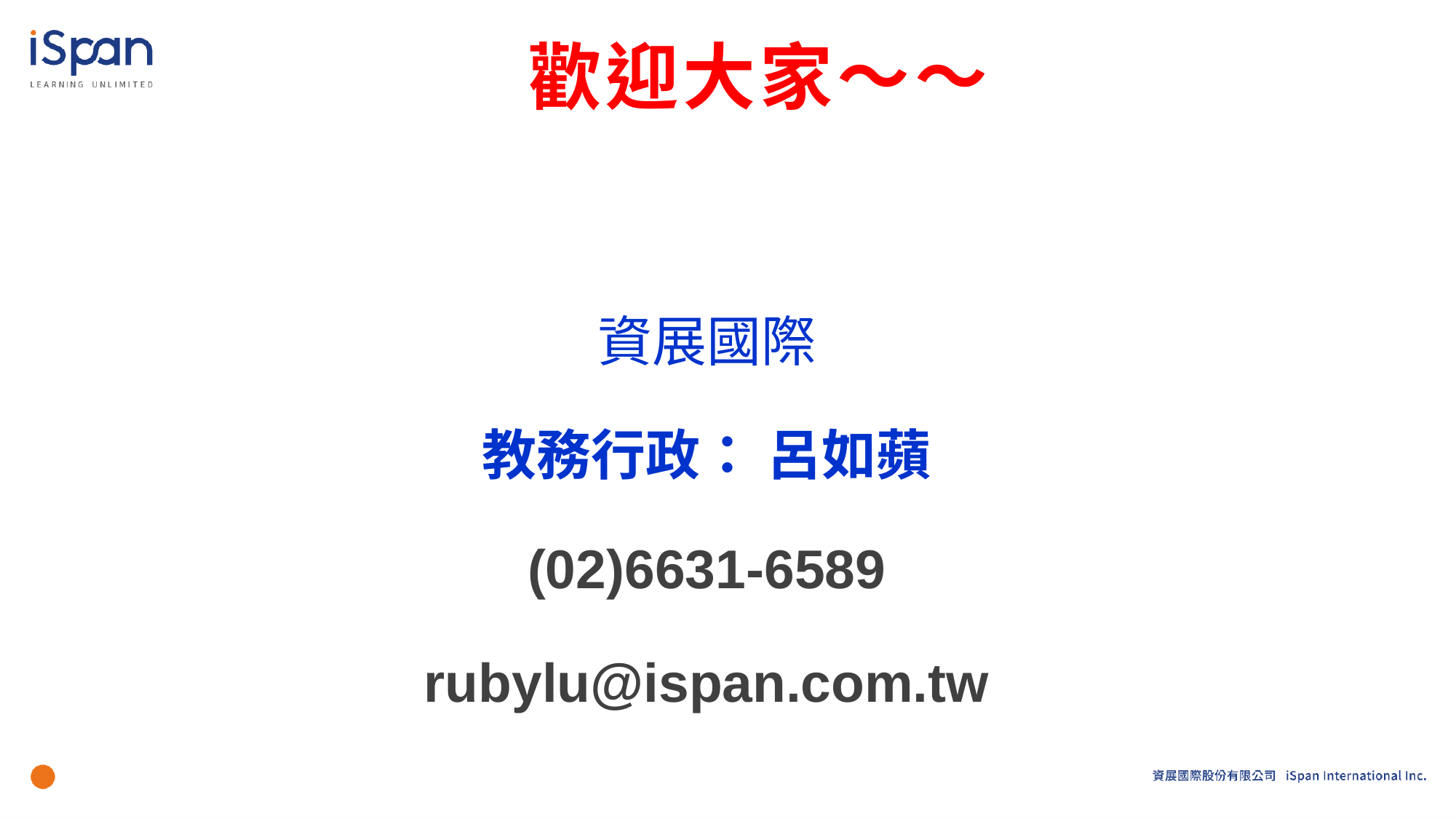

# 歡迎大家～～

資展國際
教務行政： 呂如蘋
(02)6631-6589
rubylu@ispan.com.tw